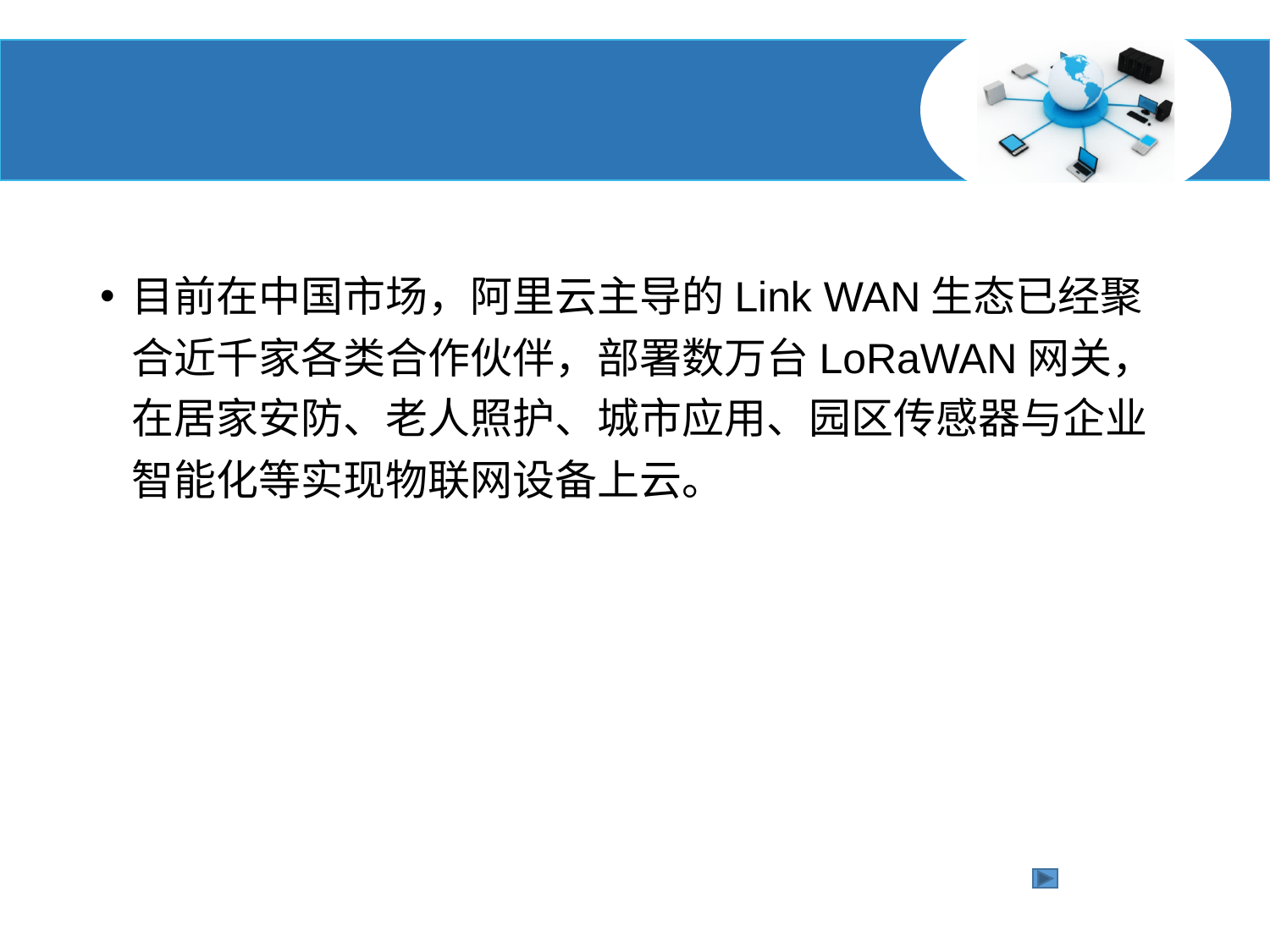

#
目前在中国市场，阿里云主导的Link WAN生态已经聚合近千家各类合作伙伴，部署数万台LoRaWAN网关，在居家安防、老人照护、城市应用、园区传感器与企业智能化等实现物联网设备上云。